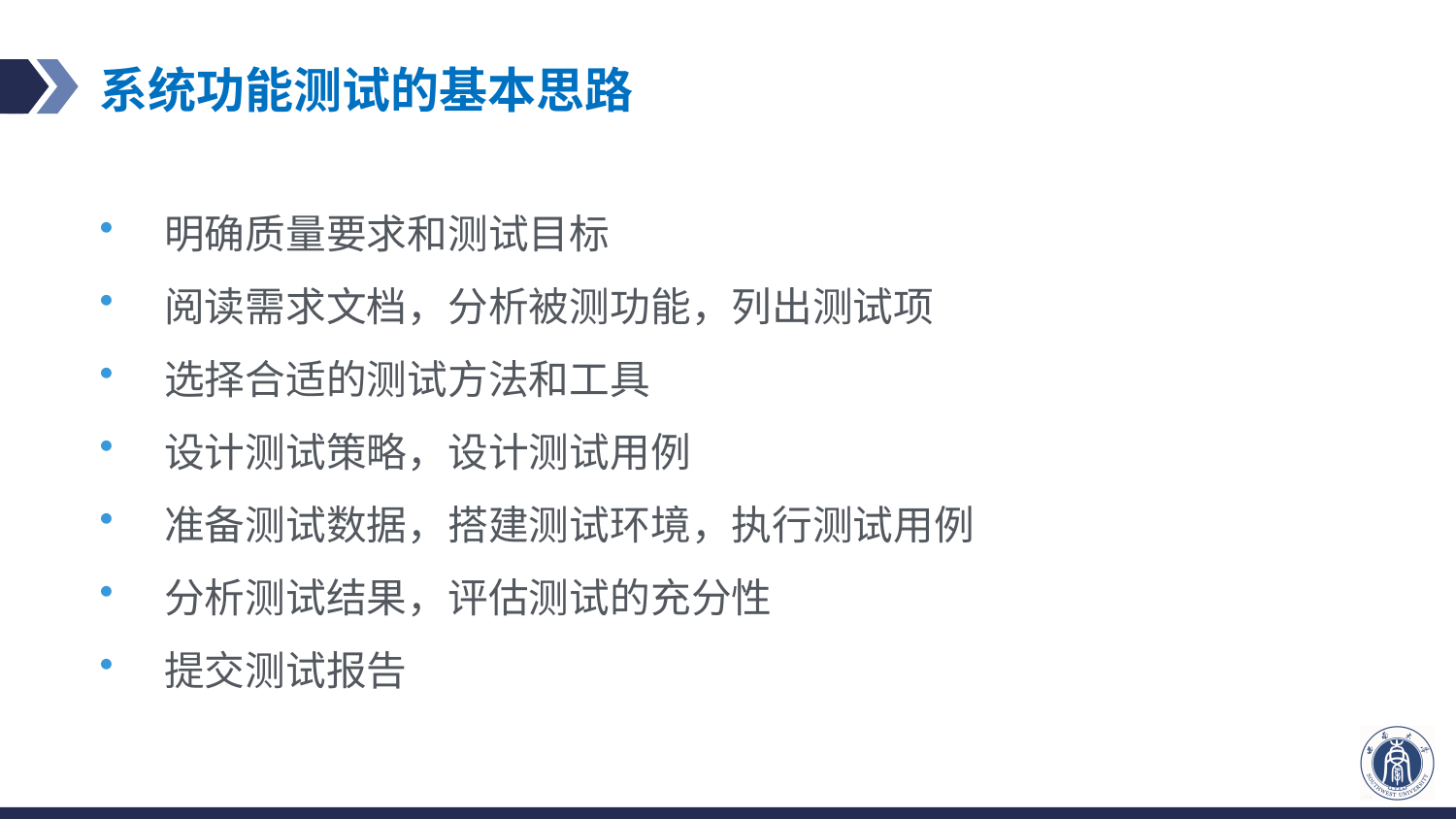

# 系统功能测试的基本思路
明确质量要求和测试目标
阅读需求文档，分析被测功能，列出测试项
选择合适的测试方法和工具
设计测试策略，设计测试用例
准备测试数据，搭建测试环境，执行测试用例
分析测试结果，评估测试的充分性
提交测试报告